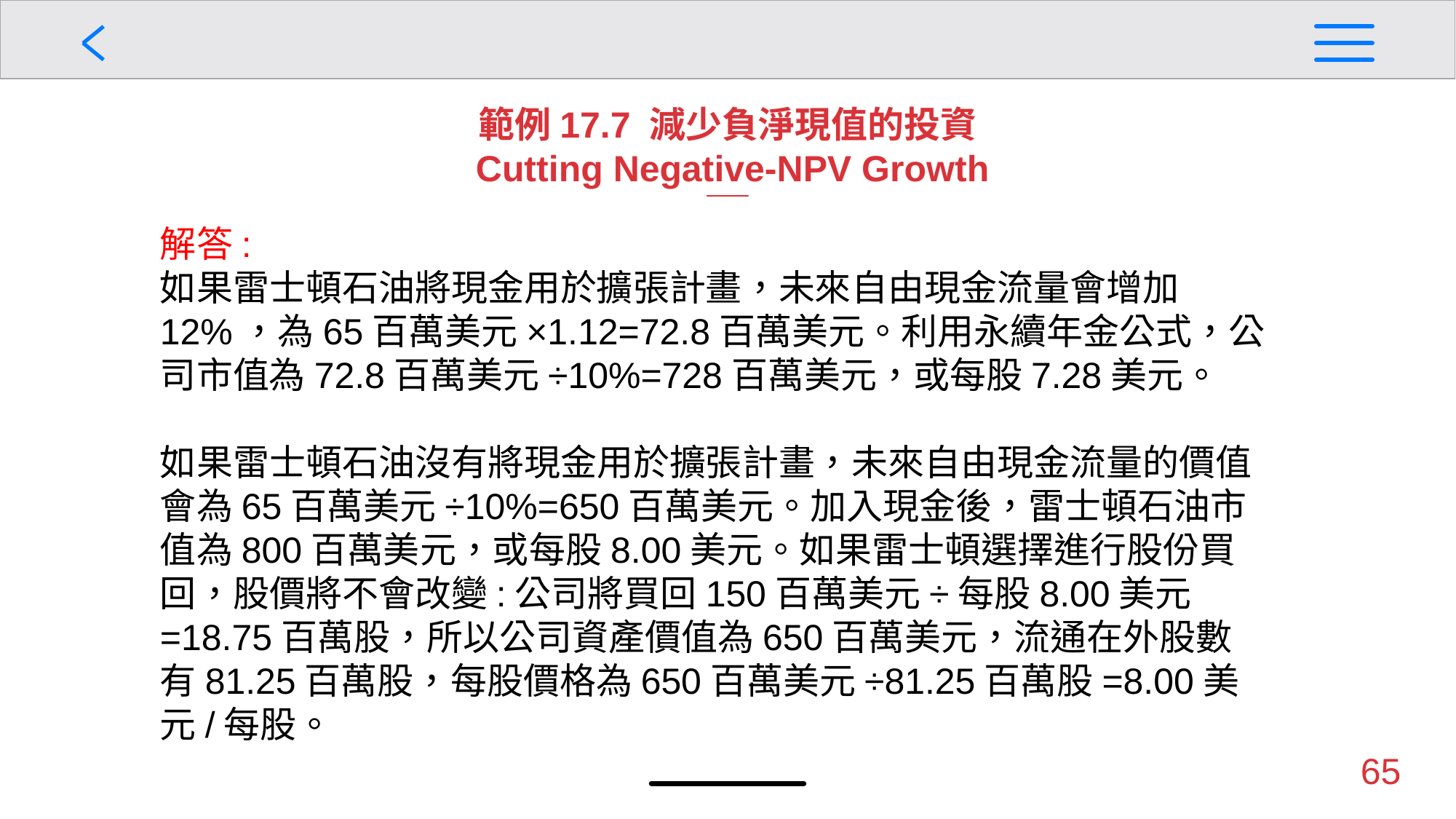

範例17.7 減少負淨現值的投資
 Cutting Negative-NPV Growth
解答:
如果雷士頓石油將現金用於擴張計畫，未來自由現金流量會增加12%，為65百萬美元×1.12=72.8百萬美元。利用永續年金公式，公司市值為72.8百萬美元÷10%=728百萬美元，或每股7.28美元。

如果雷士頓石油沒有將現金用於擴張計畫，未來自由現金流量的價值會為65百萬美元÷10%=650百萬美元。加入現金後，雷士頓石油市值為800百萬美元，或每股8.00美元。如果雷士頓選擇進行股份買回，股價將不會改變:公司將買回150百萬美元÷每股8.00美元=18.75百萬股，所以公司資產價值為650百萬美元，流通在外股數有81.25百萬股，每股價格為650百萬美元÷81.25百萬股=8.00美元/每股。
65